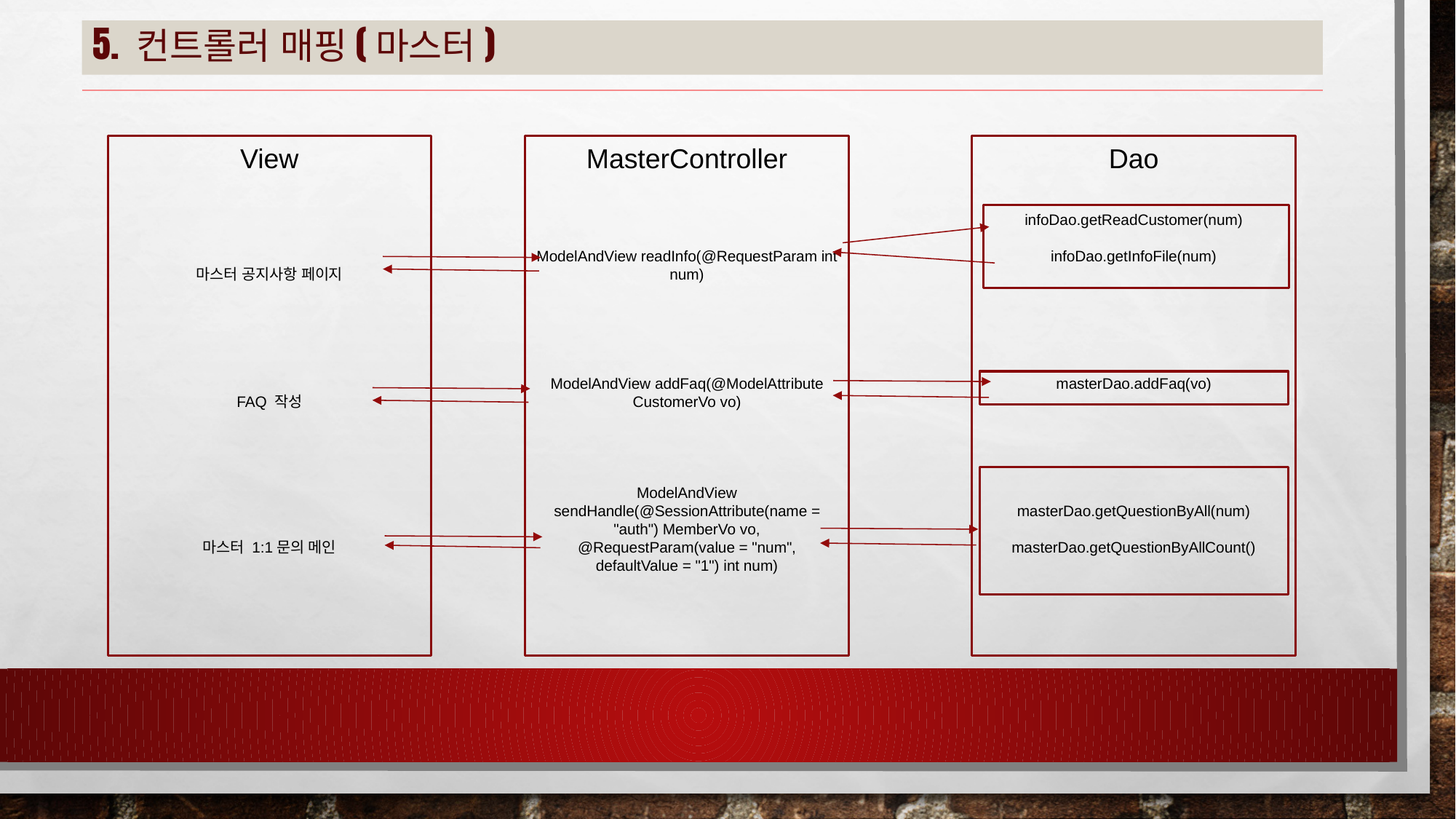

# 5. 컨트롤러 매핑(마스터)
View

마스터 공지사항 페이지

FAQ 작성

마스터 1:1문의 메인

MasterController

ModelAndView readInfo(@RequestParam int num)

ModelAndView addFaq(@ModelAttribute CustomerVo vo)

ModelAndView sendHandle(@SessionAttribute(name = "auth") MemberVo vo,
@RequestParam(value = "num", defaultValue = "1") int num)
Dao

infoDao.getReadCustomer(num)

infoDao.getInfoFile(num)

masterDao.addFaq(vo)

masterDao.getQuestionByAll(num)

masterDao.getQuestionByAllCount()